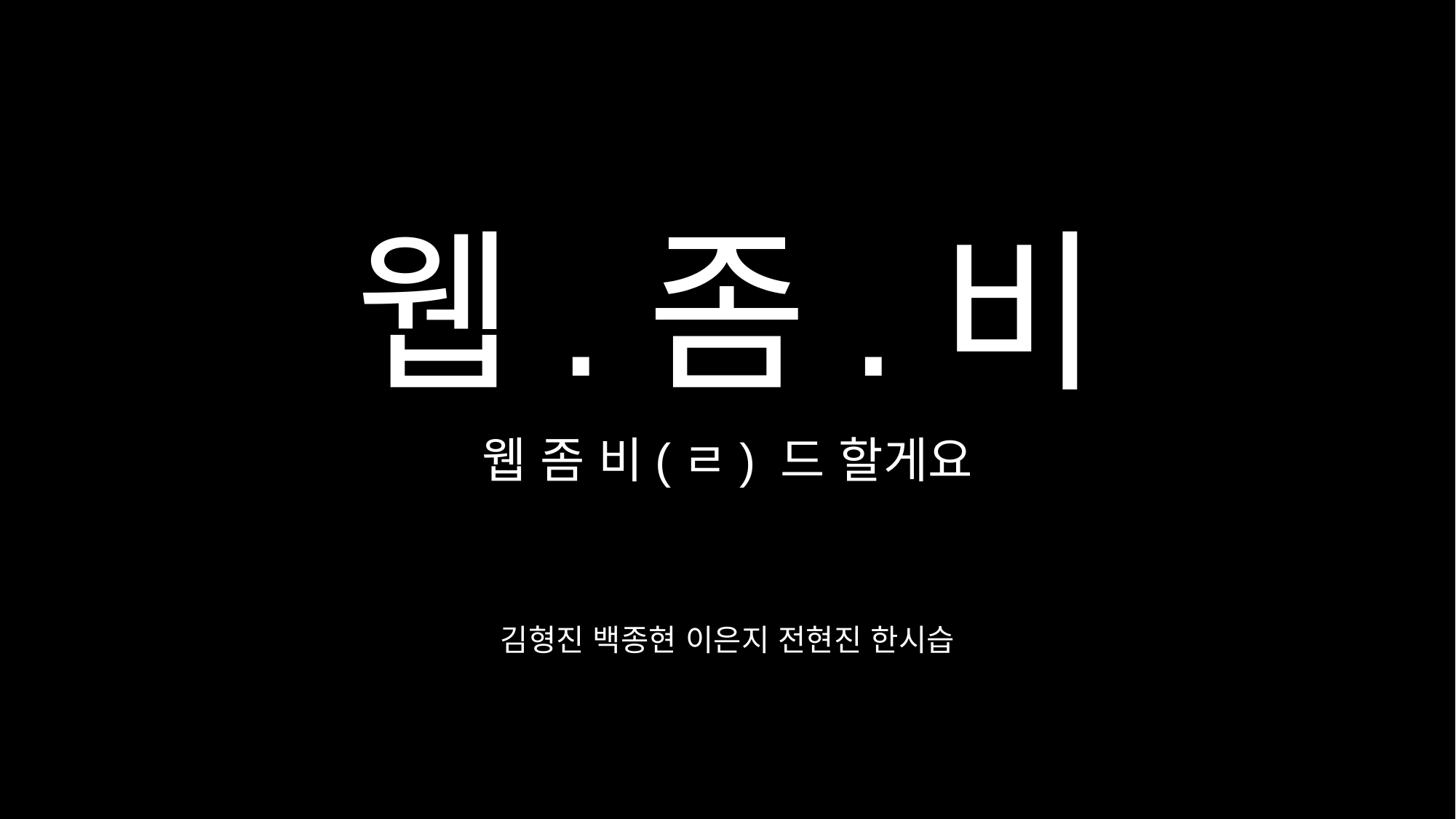

# 웹.좀.비
웹 좀 비(ㄹ) 드 할게요

김형진 백종현 이은지 전현진 한시습